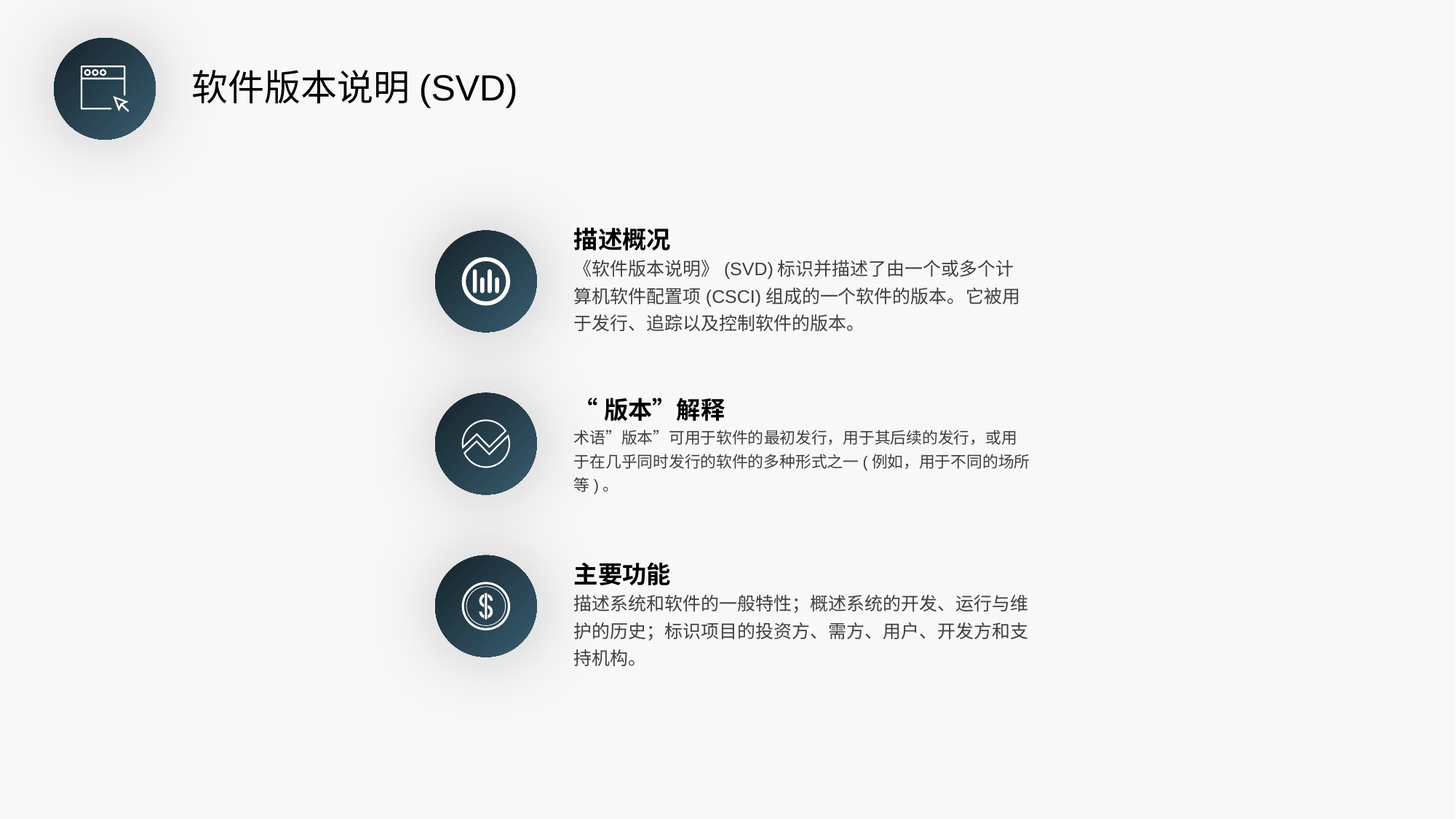

软件版本说明(SVD)
描述概况
《软件版本说明》(SVD)标识并描述了由一个或多个计算机软件配置项(CSCI)组成的一个软件的版本。它被用于发行、追踪以及控制软件的版本。

“版本”解释
术语”版本”可用于软件的最初发行，用于其后续的发行，或用于在几乎同时发行的软件的多种形式之一(例如，用于不同的场所等)。

主要功能
描述系统和软件的一般特性；概述系统的开发、运行与维护的历史；标识项目的投资方、需方、用户、开发方和支持机构。